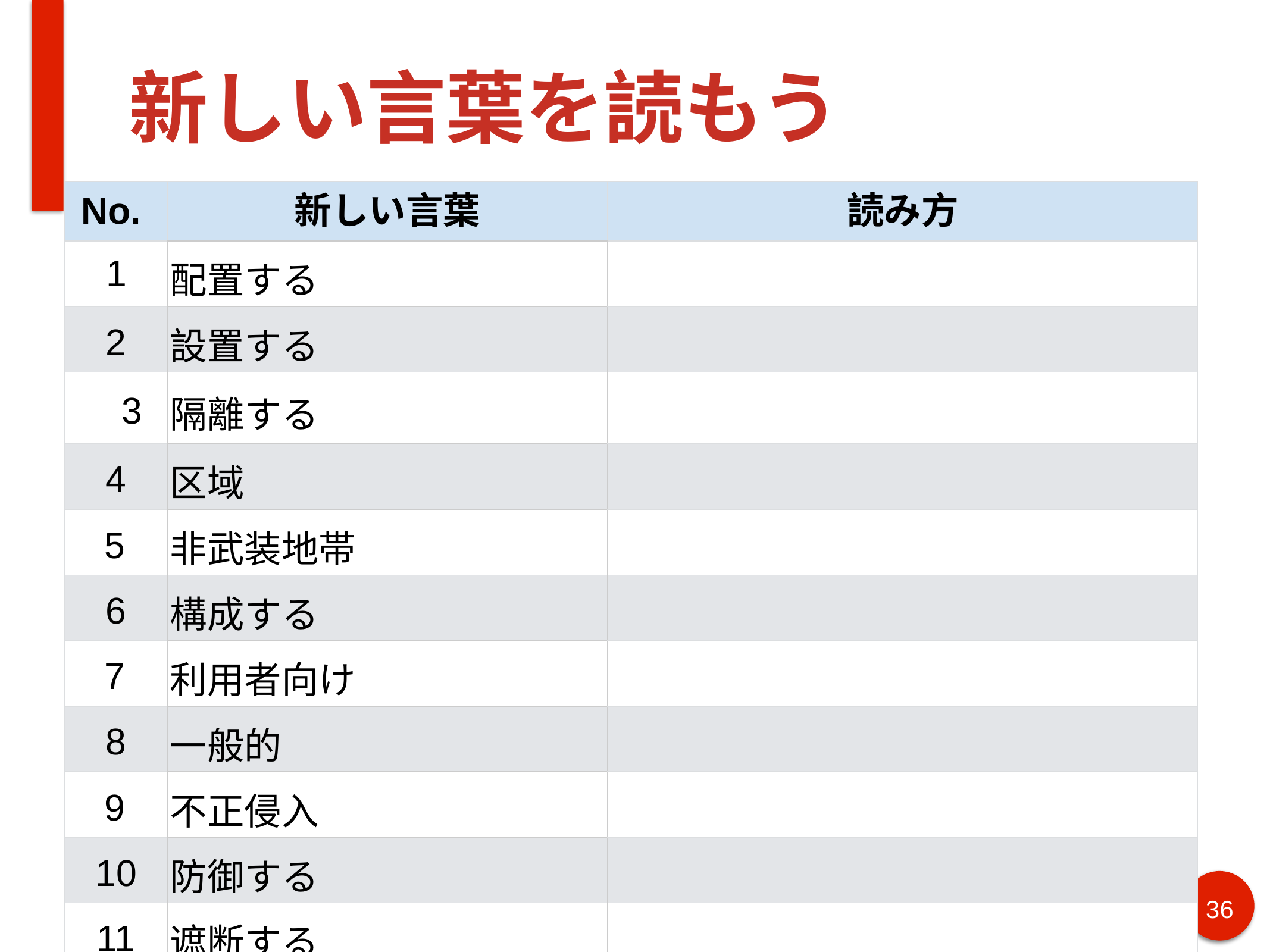

# 新しい言葉を読もう
| No. | 新しい言葉 | 読み方 |
| --- | --- | --- |
| 1 | 配置する |  |
| 2 | 設置する |  |
| 3 | 隔離する |  |
| 4 | 区域 |  |
| 5 | 非武装地帯 |  |
| 6 | 構成する |  |
| 7 | 利用者向け |  |
| 8 | 一般的 |  |
| 9 | 不正侵入 |  |
| 10 | 防御する |  |
| 11 | 遮断する |  |
36